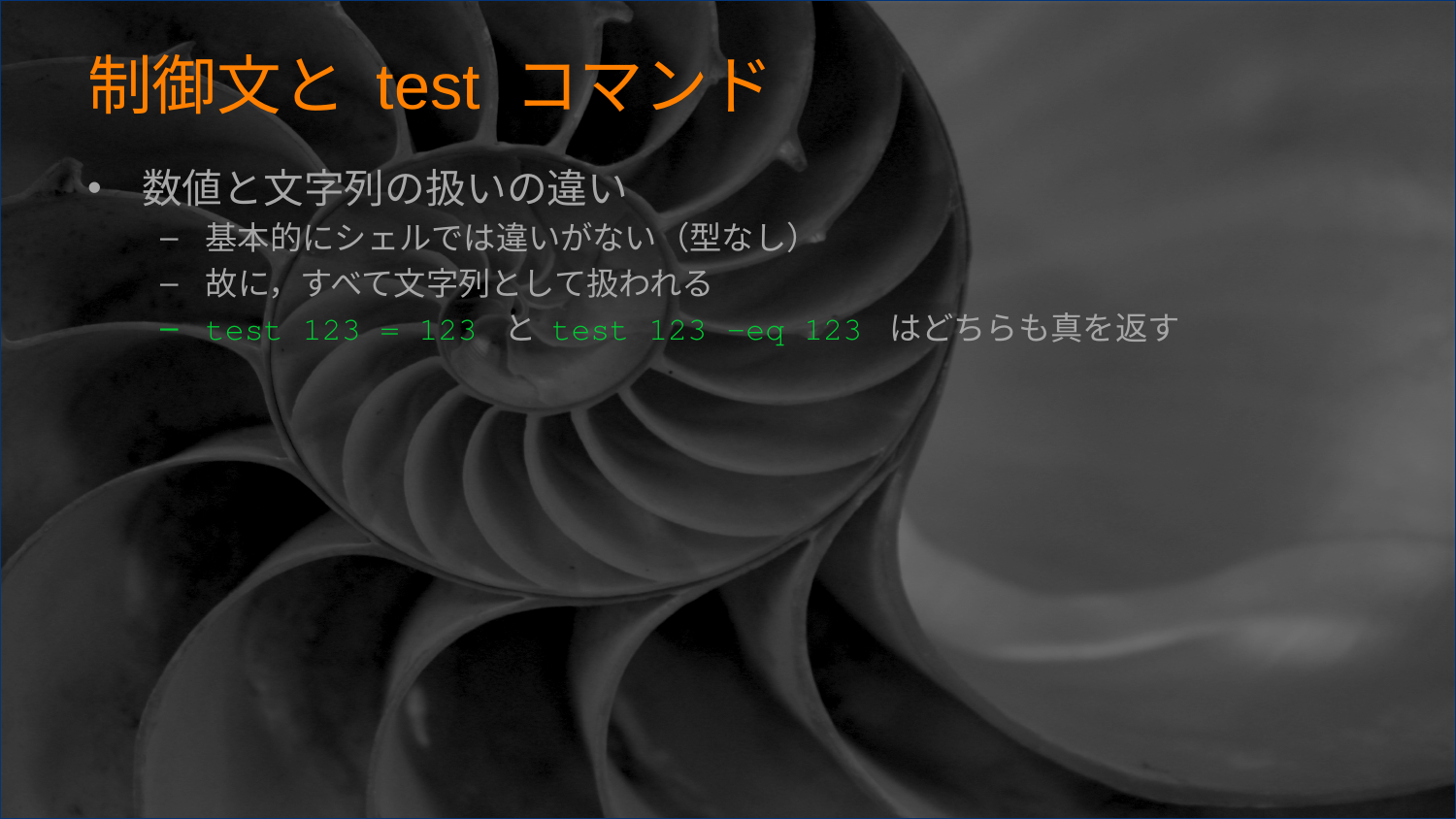

# 制御文と test コマンド
数値と文字列の扱いの違い
基本的にシェルでは違いがない（型なし）
故に，すべて文字列として扱われる
test 123 = 123 と test 123 –eq 123 はどちらも真を返す